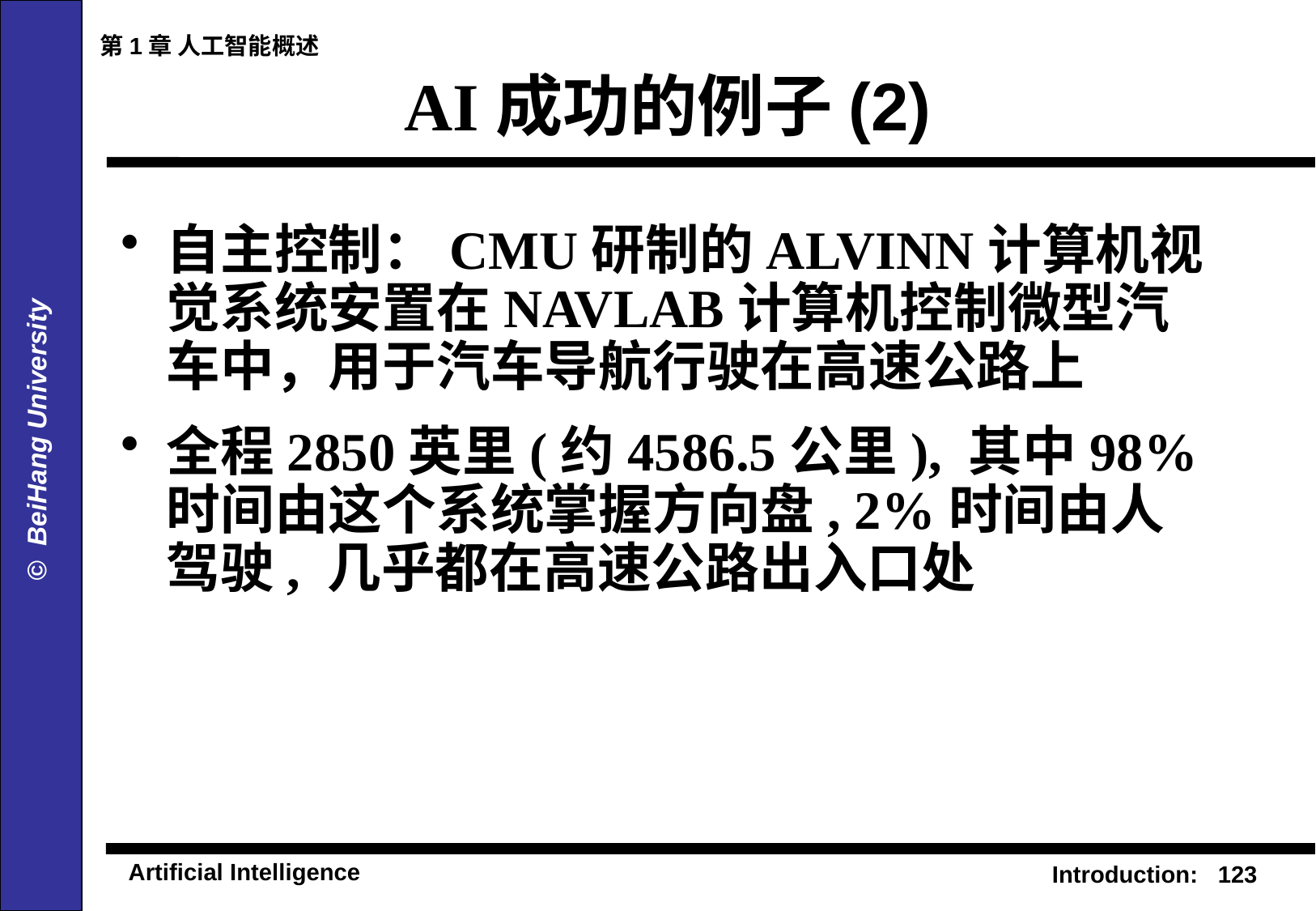

第1章 人工智能概述
# AI成功的例子(2)
自主控制：CMU研制的ALVINN计算机视觉系统安置在NAVLAB计算机控制微型汽车中，用于汽车导航行驶在高速公路上
全程2850英里(约4586.5公里), 其中98%时间由这个系统掌握方向盘, 2%时间由人驾驶, 几乎都在高速公路出入口处